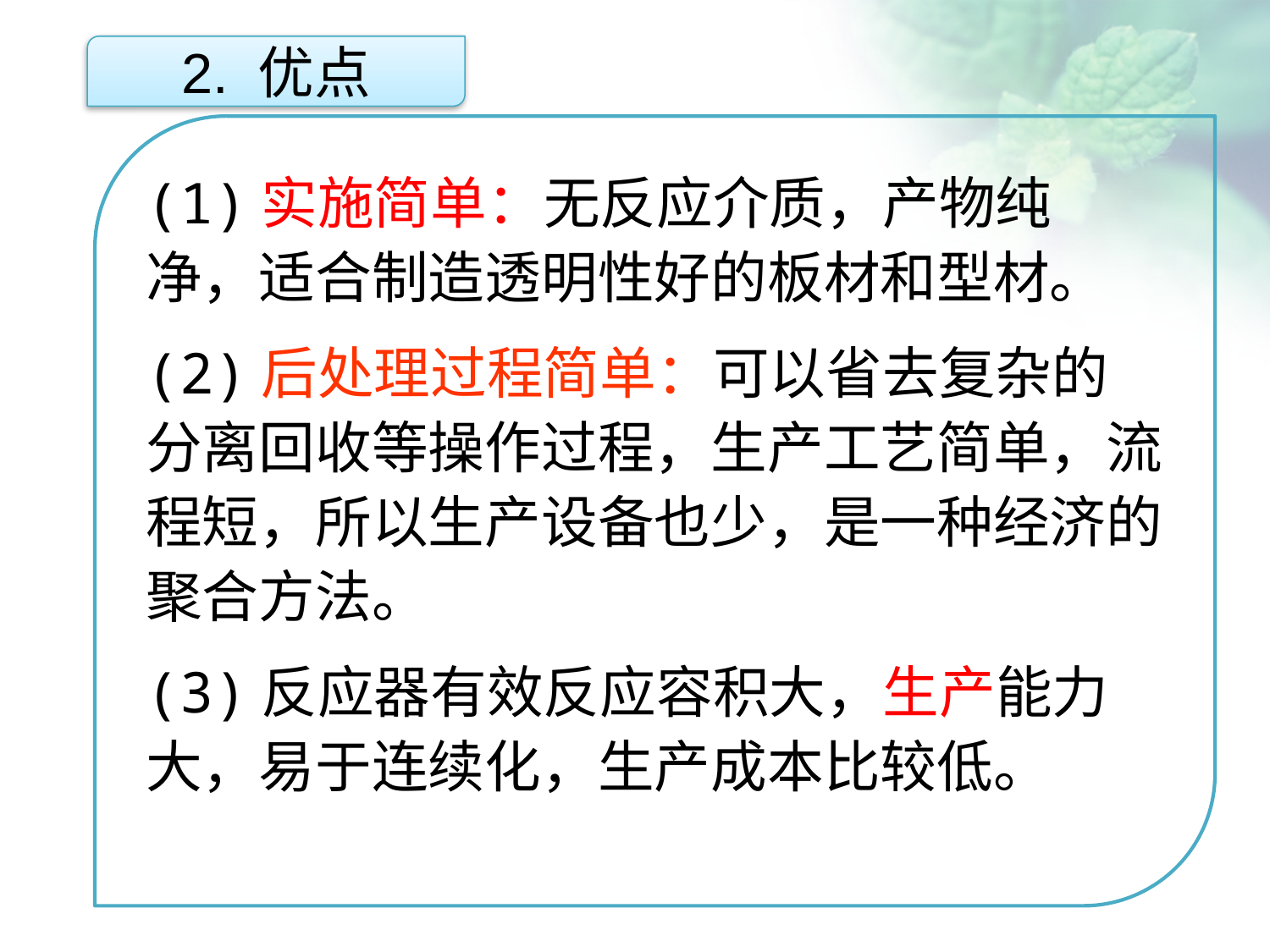

2. 优点
(1)实施简单：无反应介质，产物纯净，适合制造透明性好的板材和型材。
(2)后处理过程简单：可以省去复杂的分离回收等操作过程，生产工艺简单，流程短，所以生产设备也少，是一种经济的聚合方法。
(3)反应器有效反应容积大，生产能力大，易于连续化，生产成本比较低。
点击添加文本
点击添加文本
点击添加文本
点击添加文本